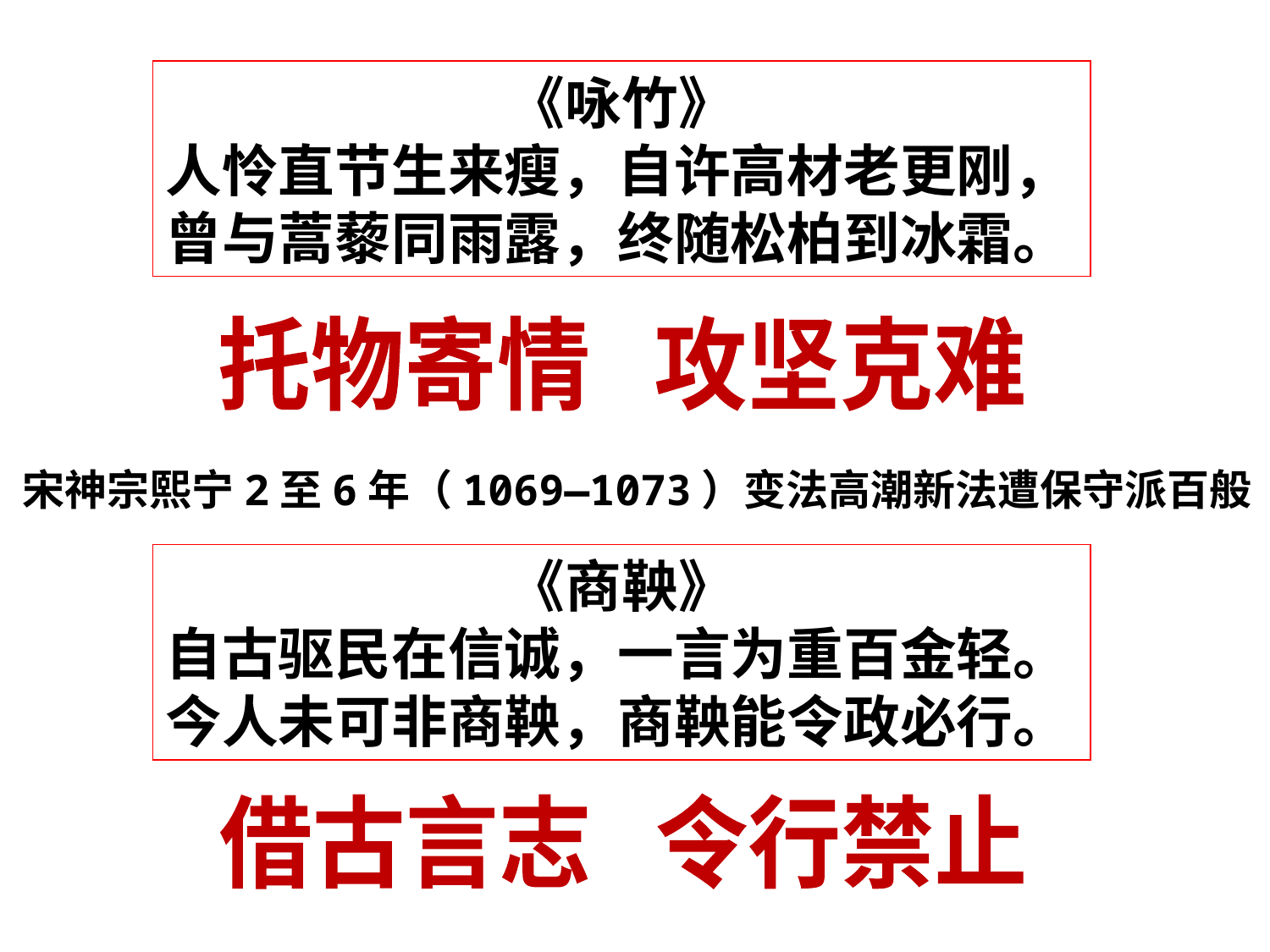

《咏竹》
人怜直节生来瘦，自许高材老更刚，
曾与蒿藜同雨露，终随松柏到冰霜。
托物寄情   攻坚克难
宋神宗熙宁2至6年（1069—1073）变法高潮新法遭保守派百般阻挠
《商鞅》
自古驱民在信诚，一言为重百金轻。
今人未可非商鞅，商鞅能令政必行。
借古言志   令行禁止